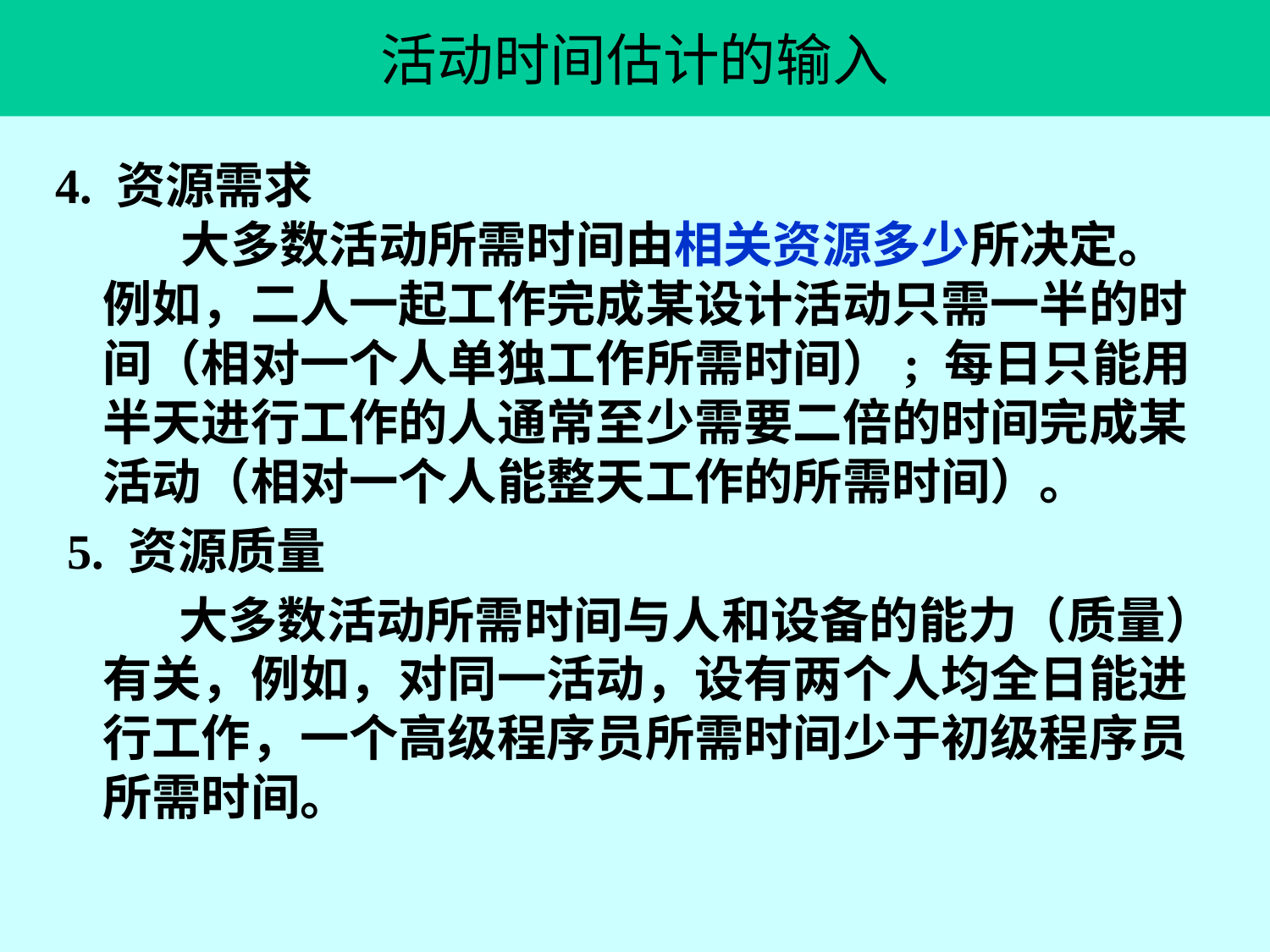

# 活动时间估计的输入
4. 资源需求
       大多数活动所需时间由相关资源多少所决定。例如，二人一起工作完成某设计活动只需一半的时间（相对一个人单独工作所需时间）; 每日只能用半天进行工作的人通常至少需要二倍的时间完成某活动（相对一个人能整天工作的所需时间）。
 5. 资源质量
          大多数活动所需时间与人和设备的能力（质量）有关，例如，对同一活动，设有两个人均全日能进行工作，一个高级程序员所需时间少于初级程序员所需时间。